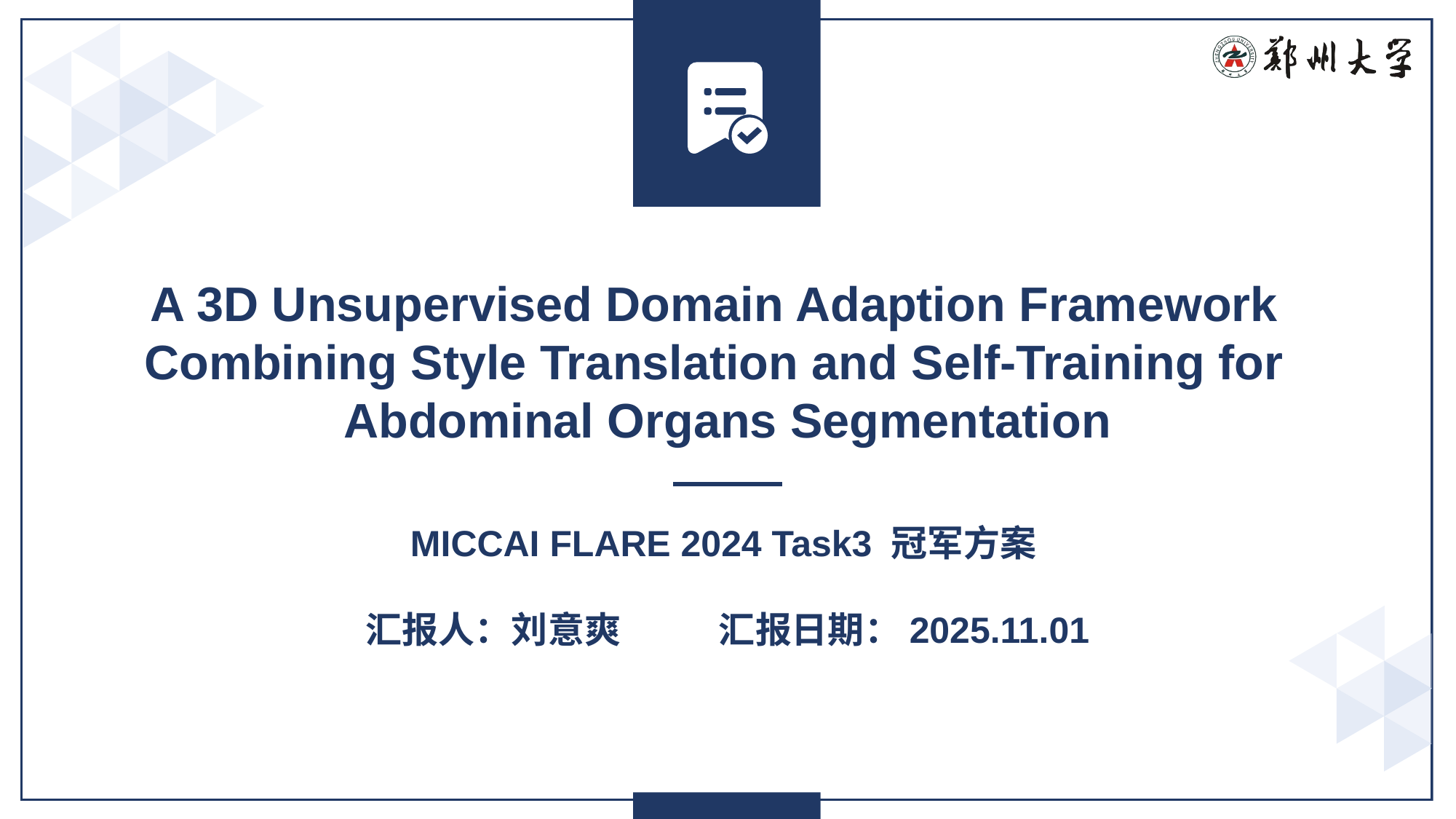

A 3D Unsupervised Domain Adaption Framework
Combining Style Translation and Self-Training for
Abdominal Organs Segmentation
MICCAI FLARE 2024 Task3 冠军方案
汇报人：刘意爽            汇报日期：2025.11.01